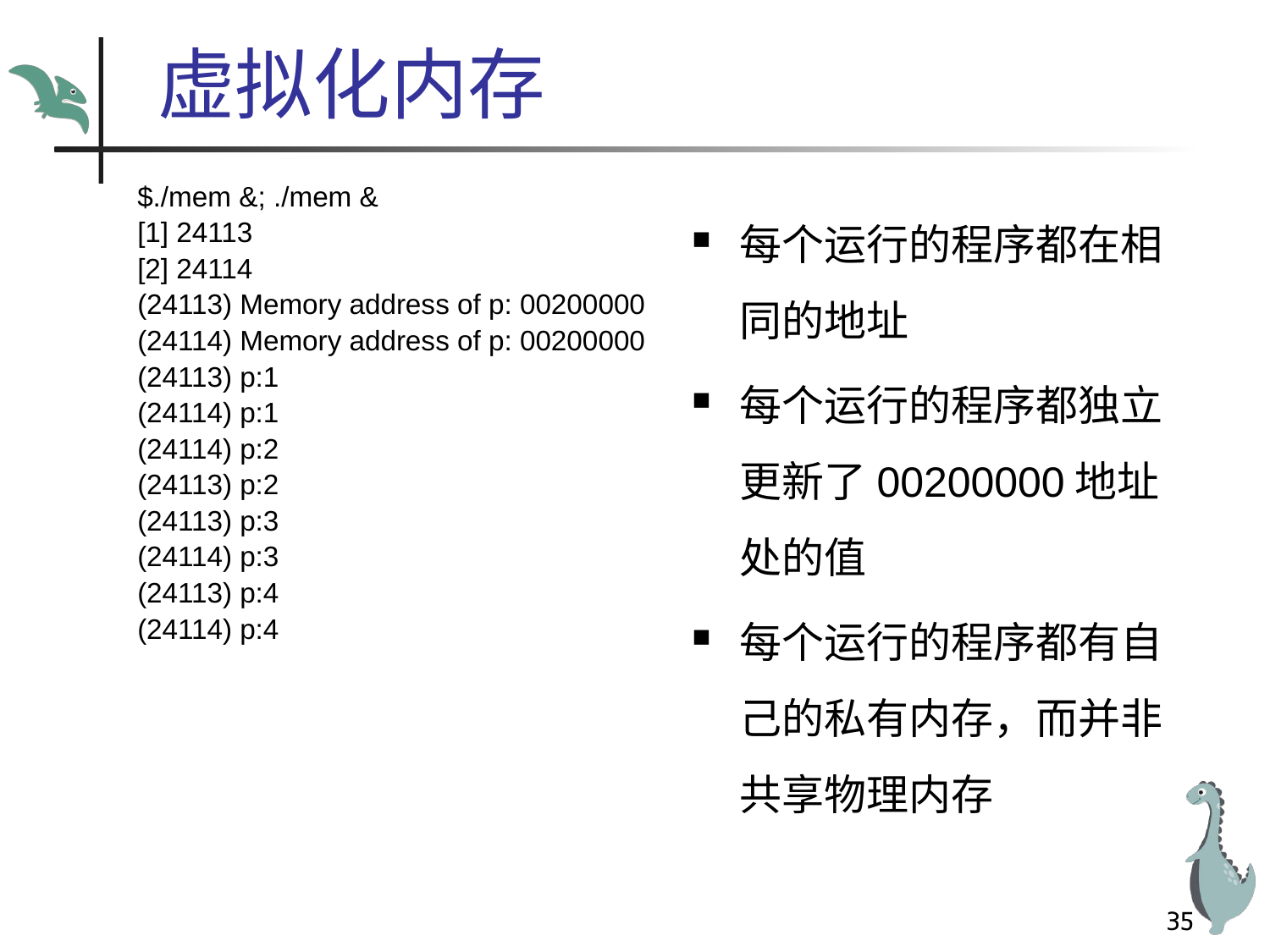

# 虚拟化内存
$./mem &; ./mem &
[1] 24113
[2] 24114
(24113) Memory address of p: 00200000
(24114) Memory address of p: 00200000
(24113) p:1
(24114) p:1
(24114) p:2
(24113) p:2
(24113) p:3
(24114) p:3
(24113) p:4
(24114) p:4
每个运行的程序都在相同的地址
每个运行的程序都独立更新了00200000地址处的值
每个运行的程序都有自己的私有内存，而并非共享物理内存
35